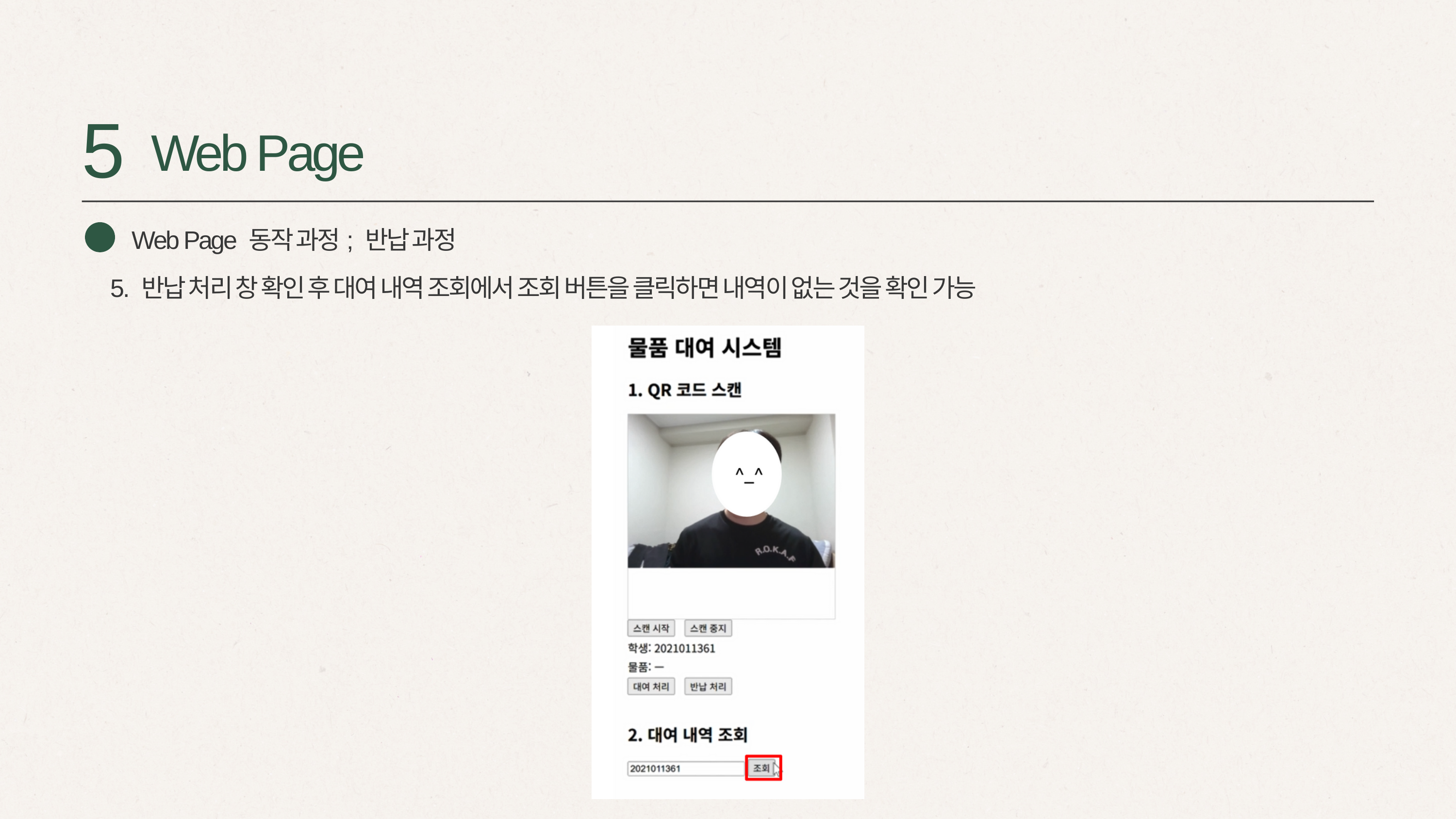

5
Web Page

Web Page 동작 과정; 반납 과정

5. 반납 처리 창 확인 후 대여 내역 조회에서 조회 버튼을 클릭하면 내역이 없는 것을 확인 가능